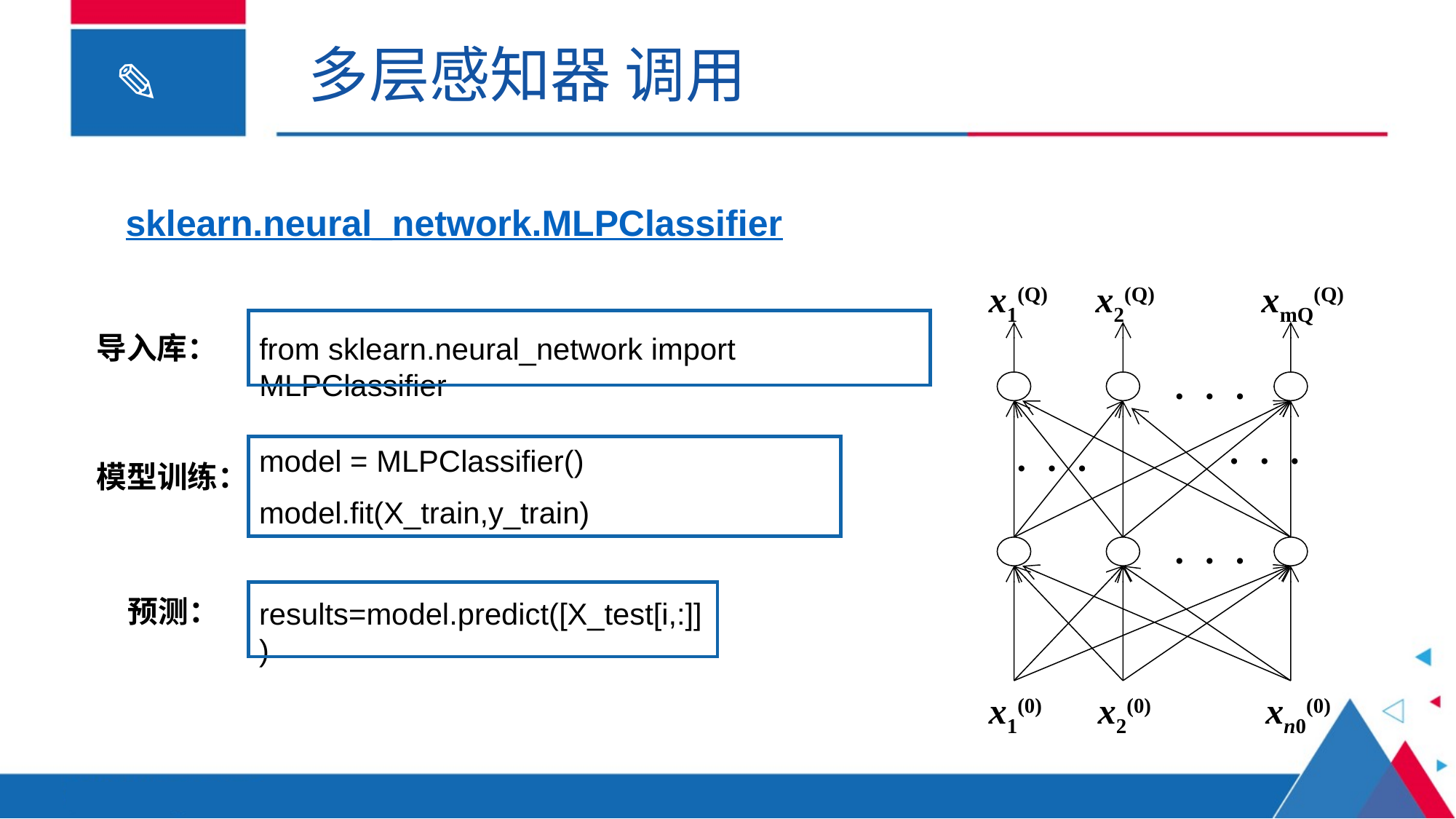

多层感知器 调用
sklearn.neural_network.MLPClassifier
x1(Q)
x2(Q)
xmQ(Q)

·  ·  ·

·  ·  ·
·  ·  ·

·  ·  ·

x1(0)
x2(0)
xn0(0)

from sklearn.neural_network import MLPClassifier
导入库：

model = MLPClassifier()
model.fit(X_train,y_train)
模型训练：

results=model.predict([X_test[i,:]])
预测：